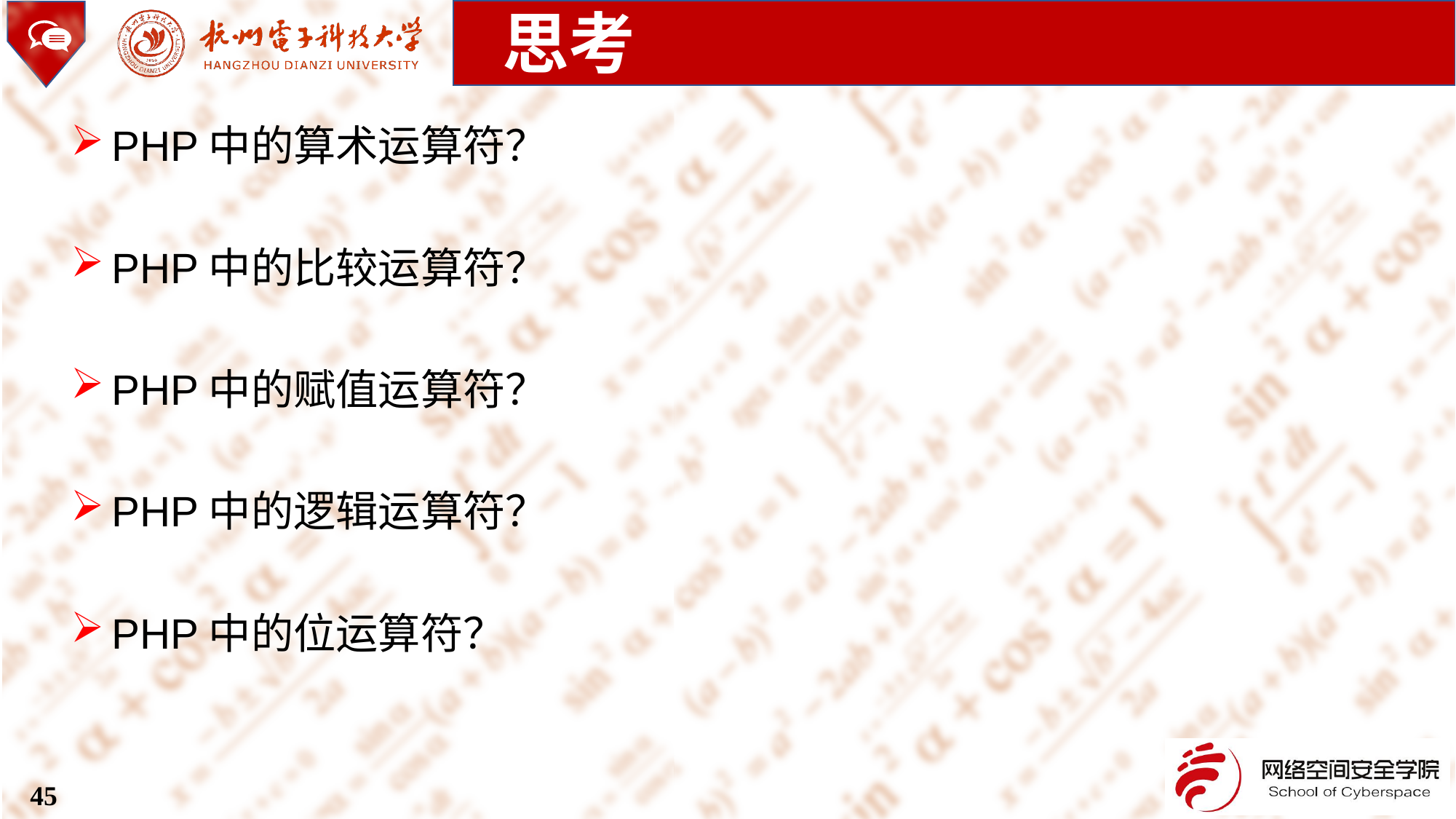

思考
PHP中的算术运算符？

PHP中的比较运算符？

PHP中的赋值运算符？

PHP中的逻辑运算符？

PHP中的位运算符？
45